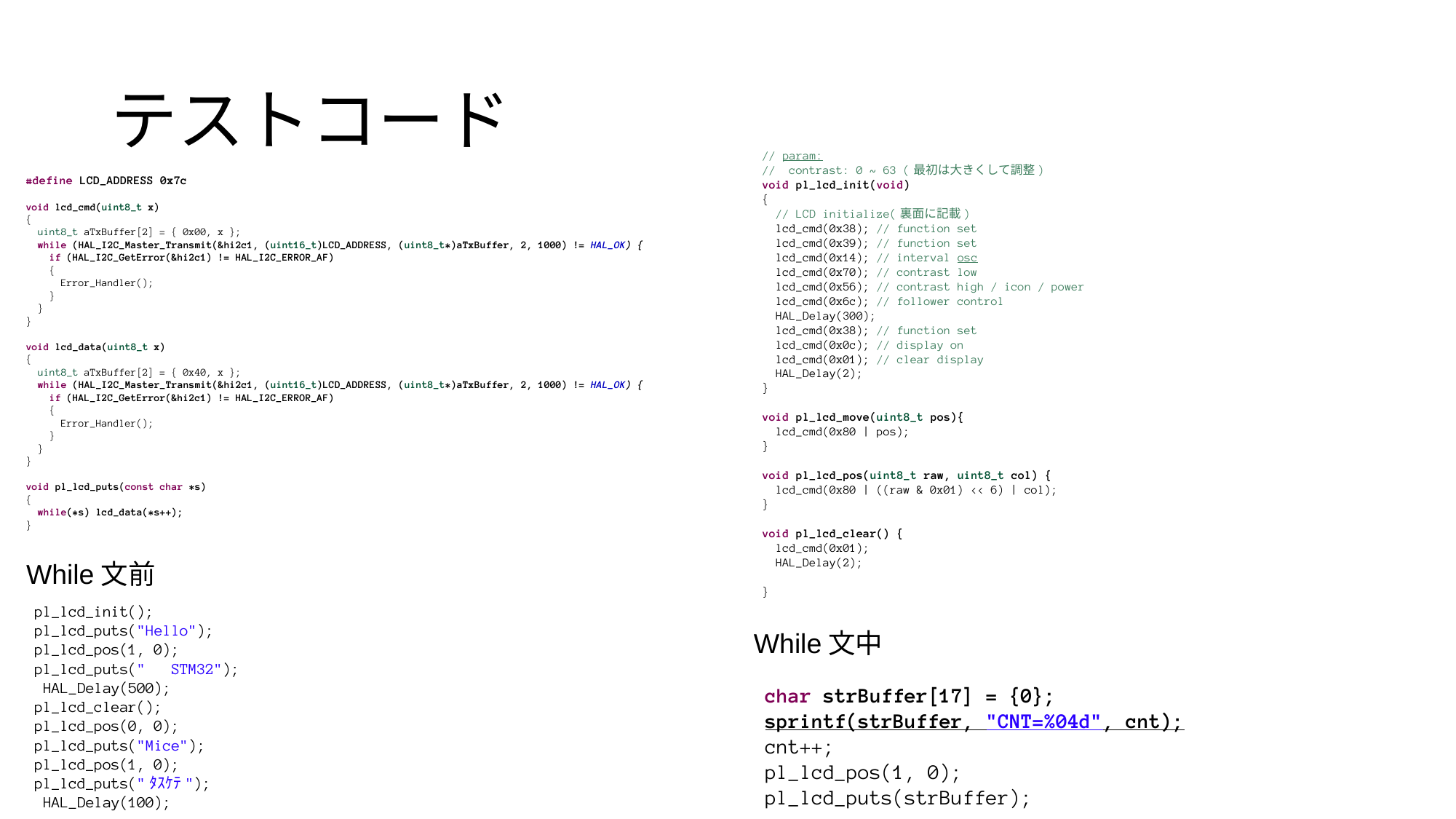

# テストコード
// param:
//  contrast: 0 ~ 63 (最初は大きくして調整)
void pl_lcd_init(void)
{
  // LCD initialize(裏面に記載)
  lcd_cmd(0x38); // function set
  lcd_cmd(0x39); // function set
  lcd_cmd(0x14); // interval osc
  lcd_cmd(0x70); // contrast low
  lcd_cmd(0x56); // contrast high / icon / power
  lcd_cmd(0x6c); // follower control
  HAL_Delay(300);
  lcd_cmd(0x38); // function set
  lcd_cmd(0x0c); // display on
  lcd_cmd(0x01); // clear display
  HAL_Delay(2);
}

void pl_lcd_move(uint8_t pos){
  lcd_cmd(0x80 | pos);
}

void pl_lcd_pos(uint8_t raw, uint8_t col) {
  lcd_cmd(0x80 | ((raw & 0x01) << 6) | col);
}

void pl_lcd_clear() {
  lcd_cmd(0x01);
  HAL_Delay(2);

}
#define LCD_ADDRESS 0x7c

void lcd_cmd(uint8_t x)
{
  uint8_t aTxBuffer[2] = { 0x00, x };
  while (HAL_I2C_Master_Transmit(&hi2c1, (uint16_t)LCD_ADDRESS, (uint8_t*)aTxBuffer, 2, 1000) != HAL_OK) {
    if (HAL_I2C_GetError(&hi2c1) != HAL_I2C_ERROR_AF)
    {
      Error_Handler();
    }
  }
}

void lcd_data(uint8_t x)
{
  uint8_t aTxBuffer[2] = { 0x40, x };
  while (HAL_I2C_Master_Transmit(&hi2c1, (uint16_t)LCD_ADDRESS, (uint8_t*)aTxBuffer, 2, 1000) != HAL_OK) {
    if (HAL_I2C_GetError(&hi2c1) != HAL_I2C_ERROR_AF)
    {
      Error_Handler();
    }
  }
}

void pl_lcd_puts(const char *s)
{
  while(*s) lcd_data(*s++);
}

While文前
 pl_lcd_init();
 pl_lcd_puts("Hello");
 pl_lcd_pos(1, 0);
 pl_lcd_puts("   STM32");
  HAL_Delay(500);
 pl_lcd_clear();
 pl_lcd_pos(0, 0);
 pl_lcd_puts("Mice");
 pl_lcd_pos(1, 0);
 pl_lcd_puts("ﾀｽｹﾃ");
  HAL_Delay(100);
While文中
 char strBuffer[17] = {0};
 sprintf(strBuffer, "CNT=%04d", cnt);
 cnt++;
 pl_lcd_pos(1, 0);
 pl_lcd_puts(strBuffer);